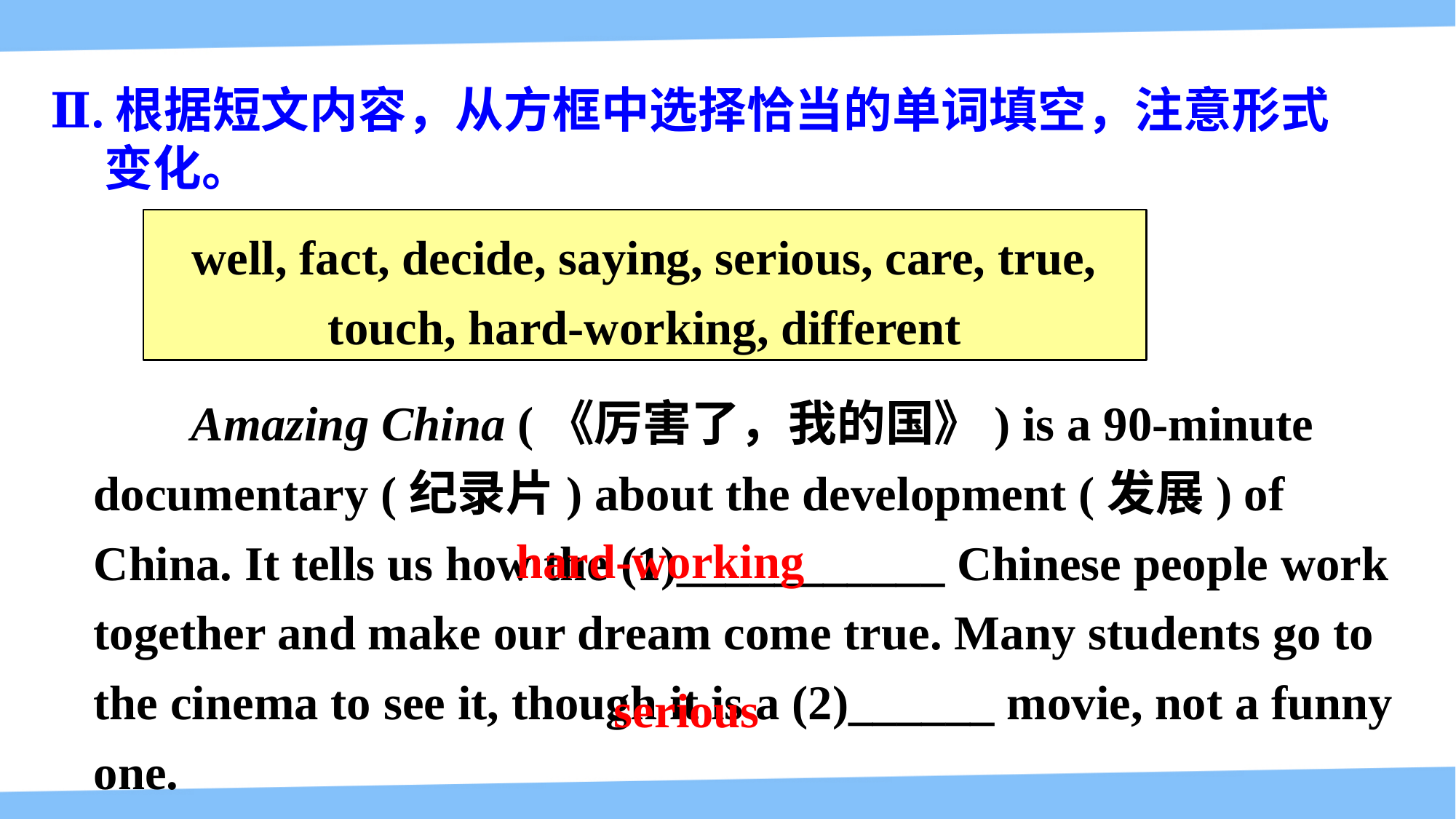

Ⅱ.根据短文内容，从方框中选择恰当的单词填空，注意形式变化。
well, fact, decide, saying, serious, care, true, touch, hard-working, different
        Amazing China (《厉害了，我的国》) is a 90-minute documentary (纪录片) about the development (发展) of China. It tells us how the (1)___________ Chinese people work together and make our dream come true. Many students go to the cinema to see it, though it is a (2)______ movie, not a funny one.
hard-working
serious